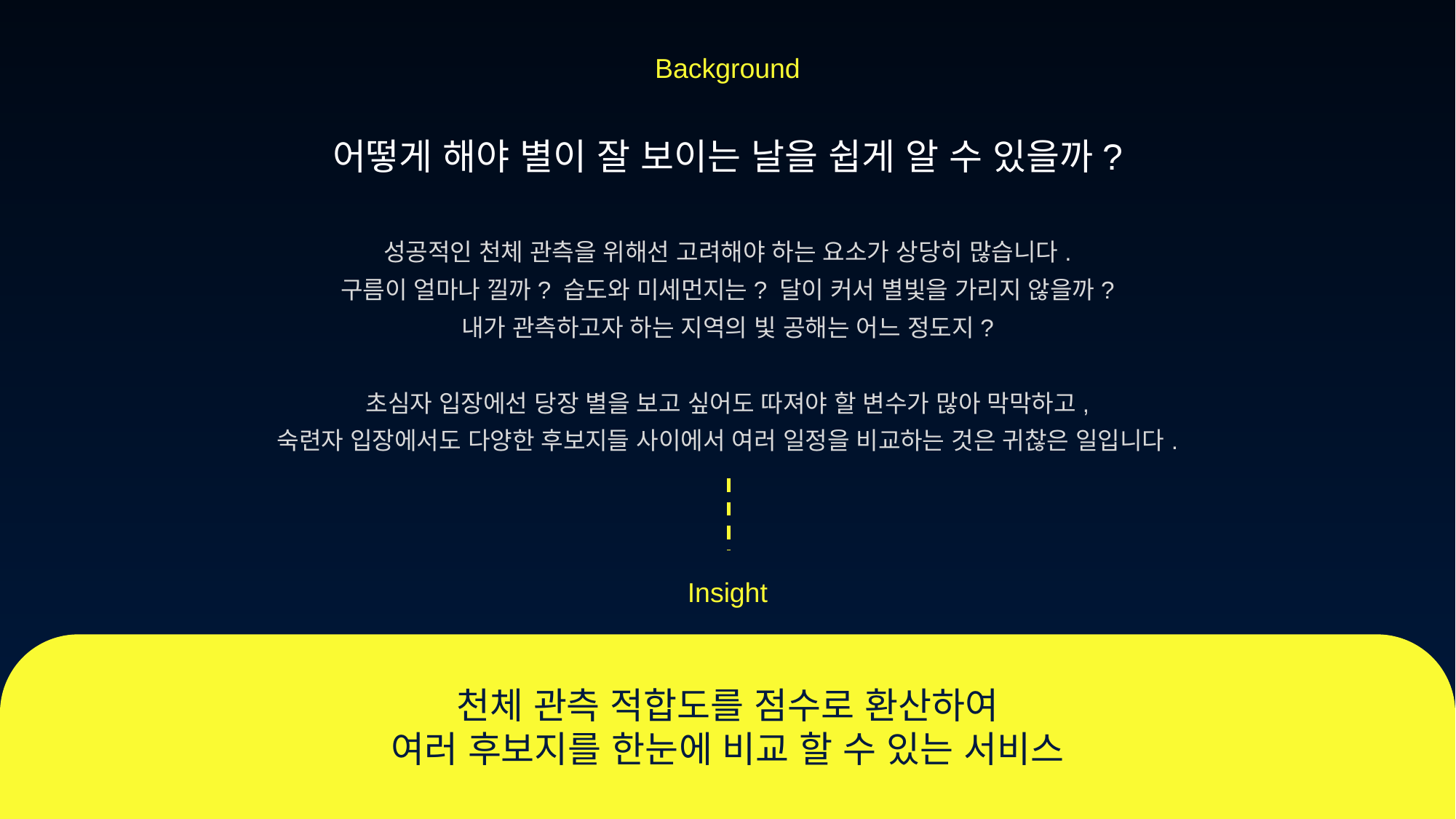

Background
어떻게 해야 별이 잘 보이는 날을 쉽게 알 수 있을까?
성공적인 천체 관측을 위해선 고려해야 하는 요소가 상당히 많습니다.
구름이 얼마나 낄까? 습도와 미세먼지는? 달이 커서 별빛을 가리지 않을까?
내가 관측하고자 하는 지역의 빛 공해는 어느 정도지?

초심자 입장에선 당장 별을 보고 싶어도 따져야 할 변수가 많아 막막하고,
숙련자 입장에서도 다양한 후보지들 사이에서 여러 일정을 비교하는 것은 귀찮은 일입니다.
Insight

천체 관측 적합도를 점수로 환산하여
여러 후보지를 한눈에 비교 할 수 있는 서비스